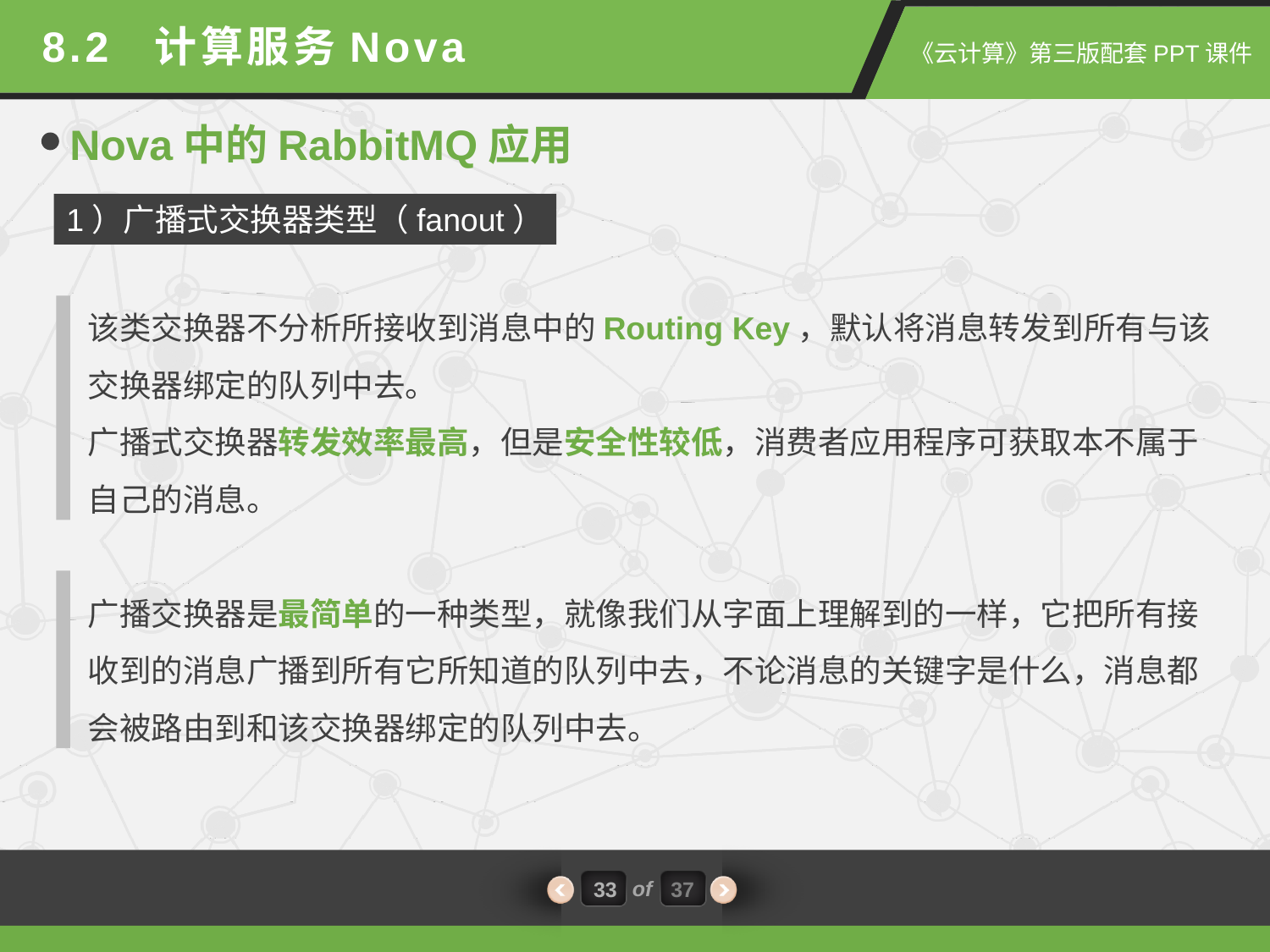

8.2  计算服务Nova
Nova中的RabbitMQ应用

1）广播式交换器类型（fanout）
该类交换器不分析所接收到消息中的Routing Key，默认将消息转发到所有与该交换器绑定的队列中去。
广播式交换器转发效率最高，但是安全性较低，消费者应用程序可获取本不属于自己的消息。

广播交换器是最简单的一种类型，就像我们从字面上理解到的一样，它把所有接收到的消息广播到所有它所知道的队列中去，不论消息的关键字是什么，消息都会被路由到和该交换器绑定的队列中去。

33